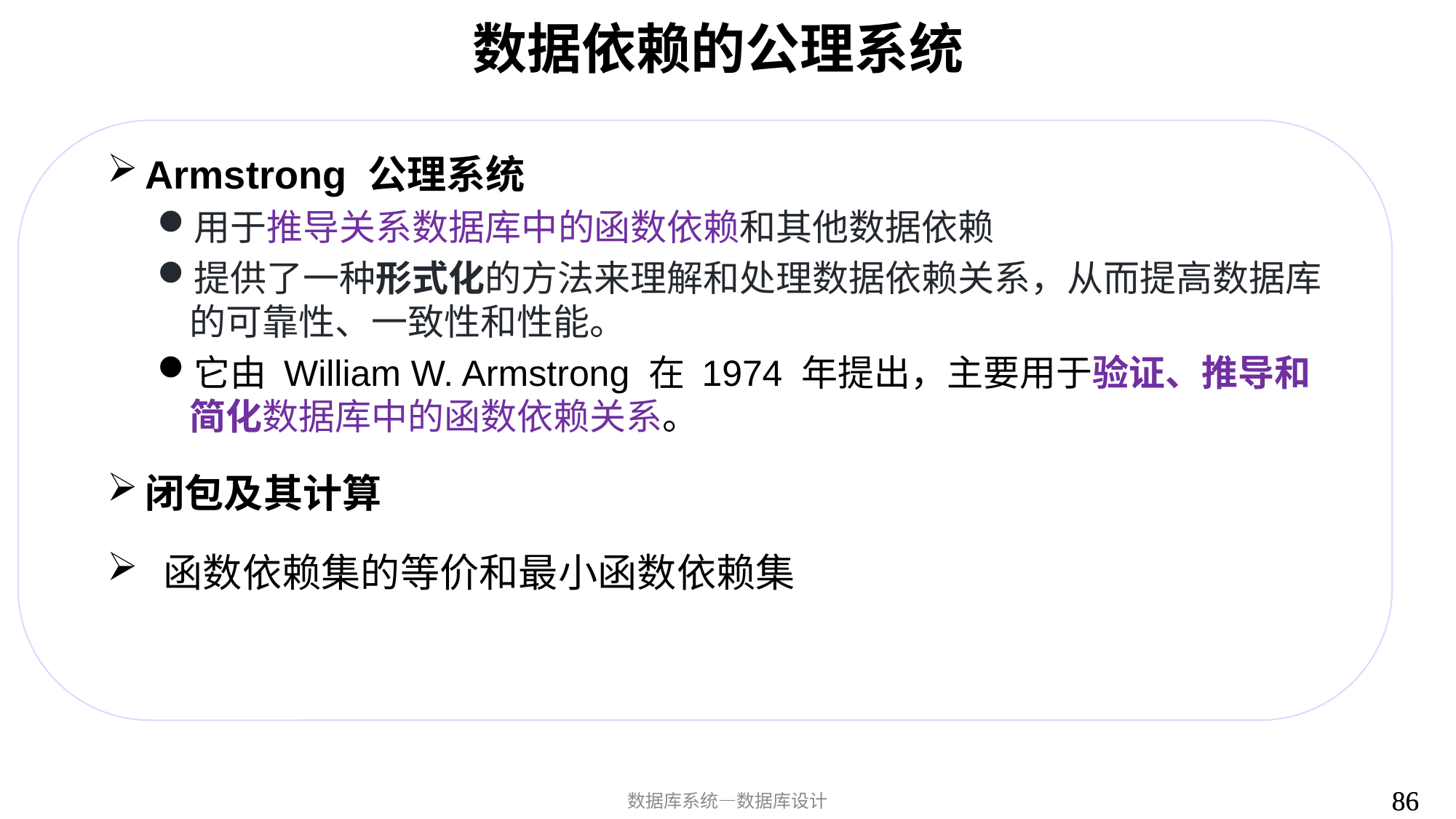

# 数据依赖的公理系统

Armstrong 公理系统
用于推导关系数据库中的函数依赖和其他数据依赖
提供了一种形式化的方法来理解和处理数据依赖关系，从而提高数据库的可靠性、一致性和性能。
它由 William W. Armstrong 在 1974 年提出，主要用于验证、推导和简化数据库中的函数依赖关系。
闭包及其计算
 函数依赖集的等价和最小函数依赖集
86
86
数据库系统—数据库设计